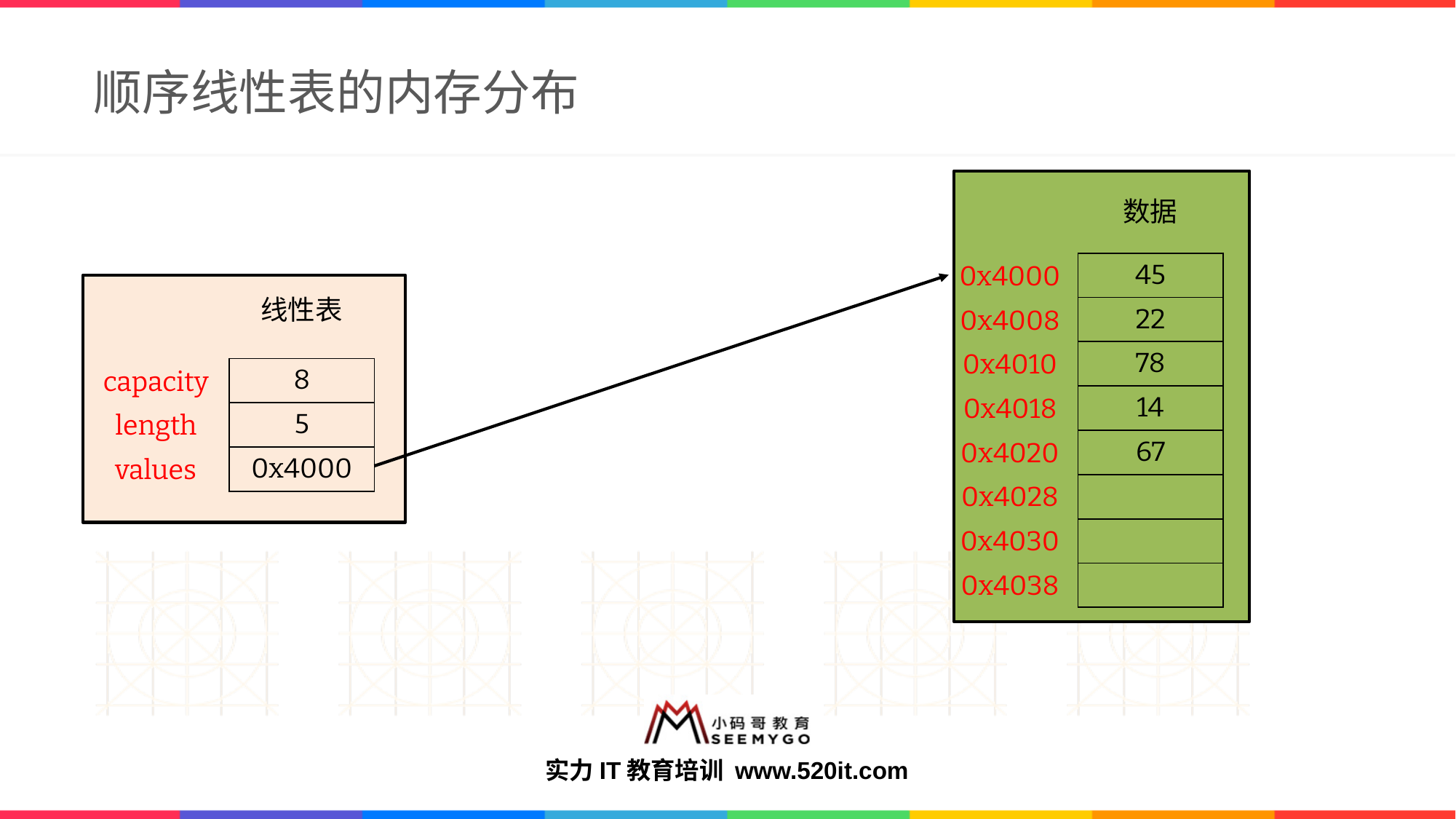

# 顺序线性表的内存分布

数据
0x4000
0x4008
0x4010
0x4018
0x4020
0x4028
0x4030
0x4038
| 45 |
| --- |
| 22 |
| 78 |
| 14 |
| 67 |
|  |
|  |
|  |

线性表
capacity
length
values
| 8 |
| --- |
| 5 |
| 0x4000 |